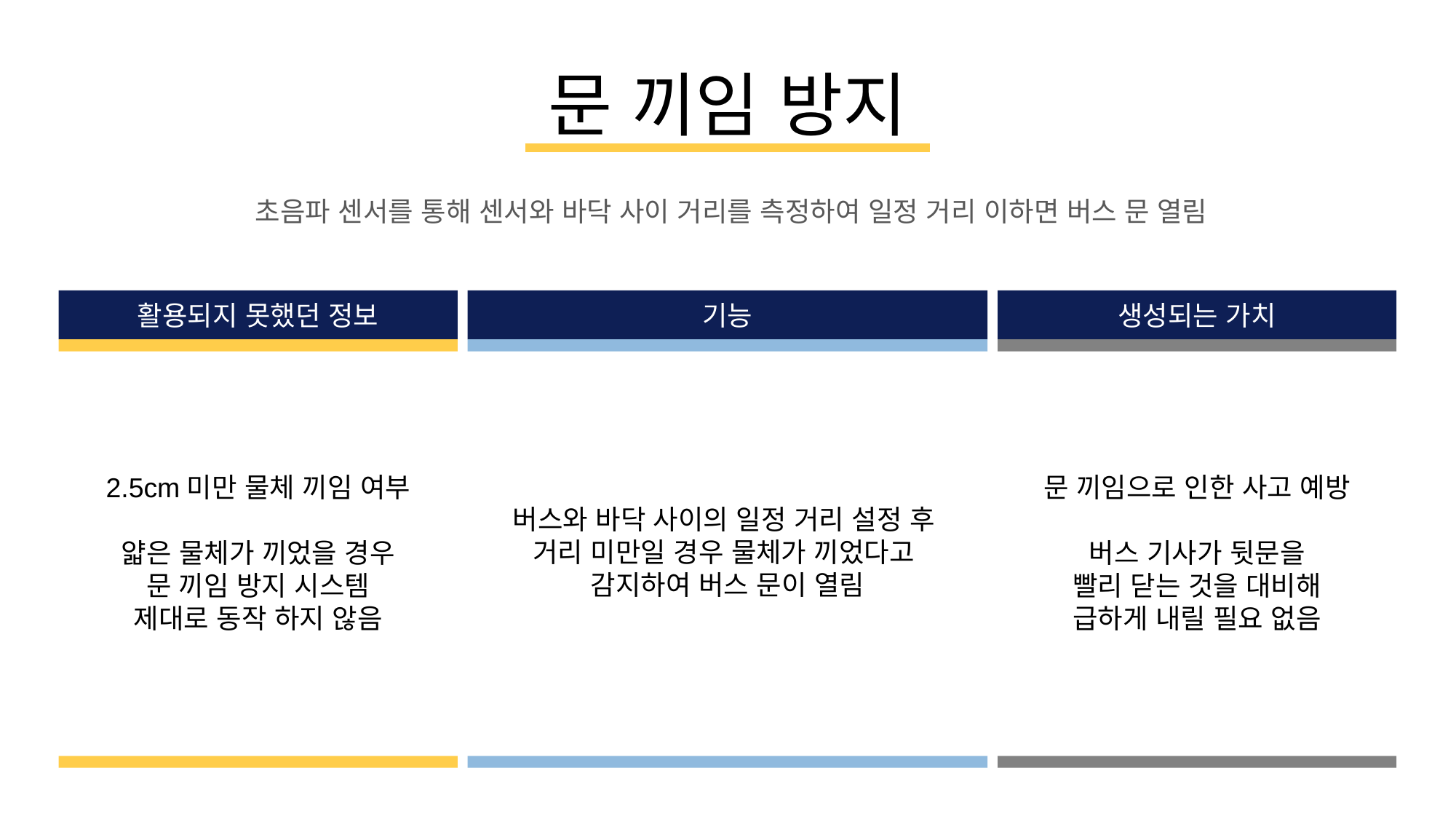

문 끼임 방지
초음파 센서를 통해 센서와 바닥 사이 거리를 측정하여 일정 거리 이하면 버스 문 열림
활용되지 못했던 정보
기능
생성되는 가치

2.5cm미만 물체 끼임 여부

얇은 물체가 끼었을 경우
문 끼임 방지 시스템
제대로 동작 하지 않음
문 끼임으로 인한 사고 예방

버스 기사가 뒷문을
빨리 닫는 것을 대비해
급하게 내릴 필요 없음
버스와 바닥 사이의 일정 거리 설정 후
거리 미만일 경우 물체가 끼었다고
감지하여 버스 문이 열림